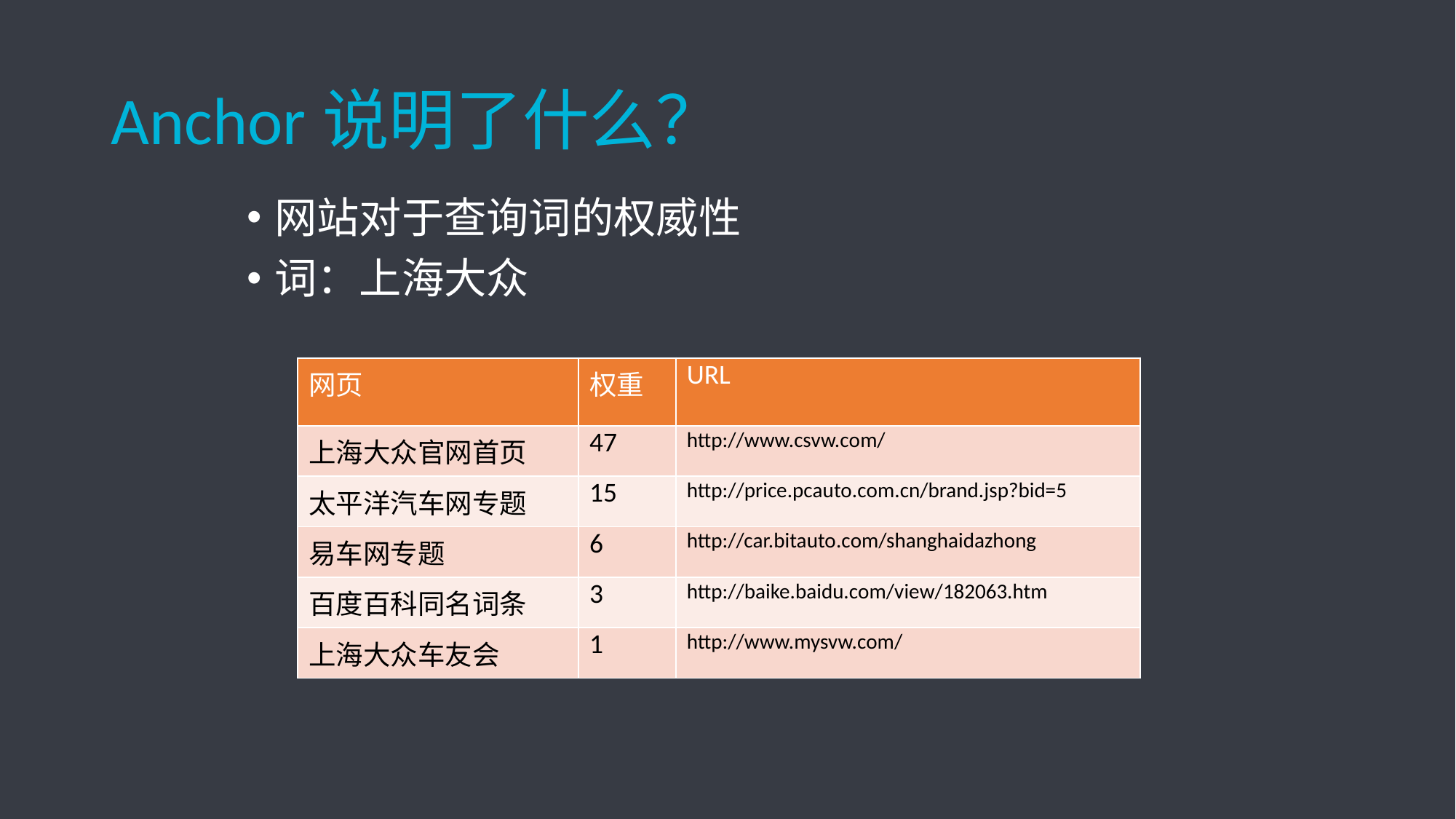

# Anchor说明了什么？
网站对于查询词的权威性
词：上海大众
| 网页 | 权重 | URL |
| --- | --- | --- |
| 上海大众官网首页 | 47 | http://www.csvw.com/ |
| 太平洋汽车网专题 | 15 | http://price.pcauto.com.cn/brand.jsp?bid=5 |
| 易车网专题 | 6 | http://car.bitauto.com/shanghaidazhong |
| 百度百科同名词条 | 3 | http://baike.baidu.com/view/182063.htm |
| 上海大众车友会 | 1 | http://www.mysvw.com/ |